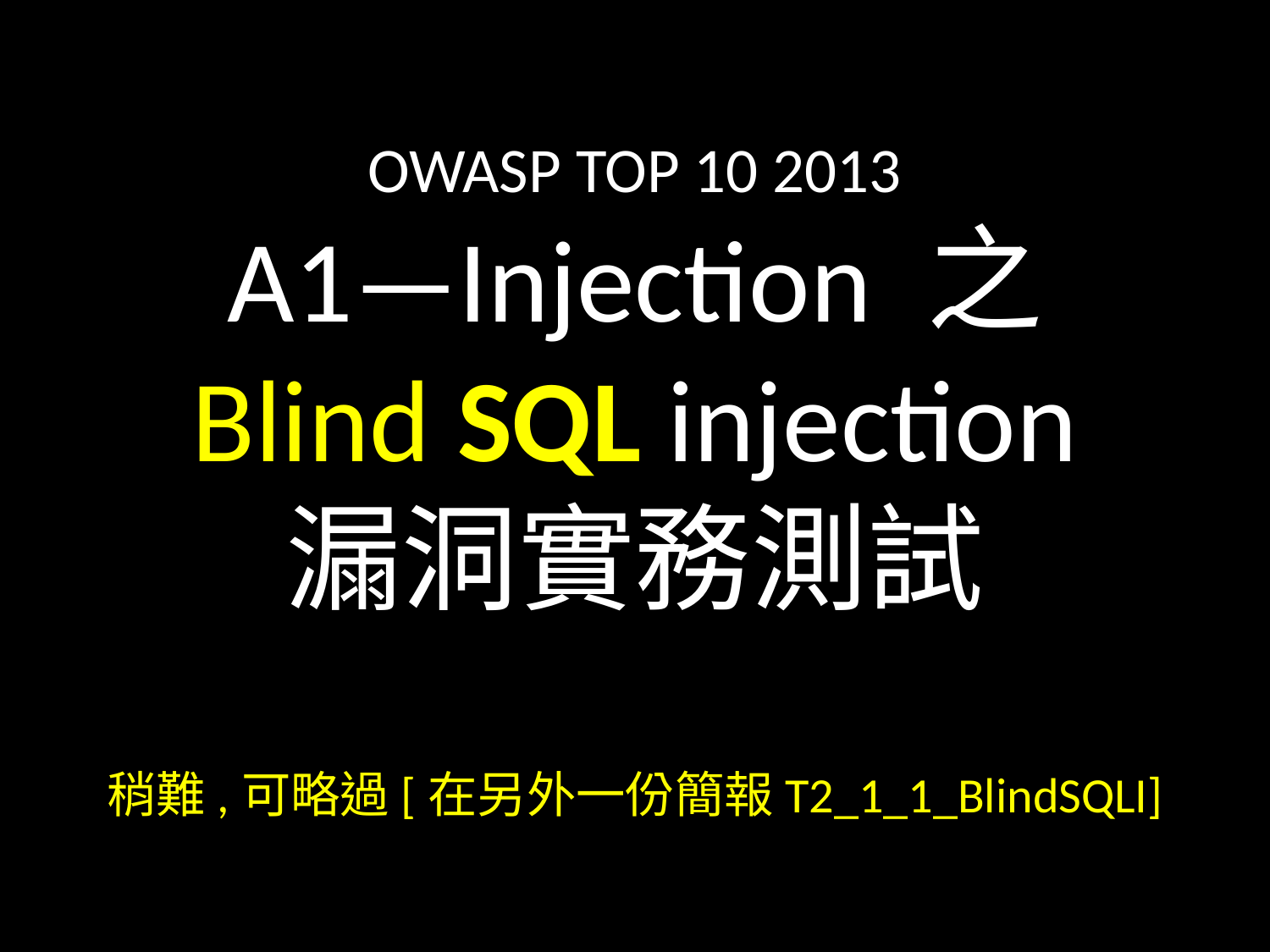

OWASP TOP 10 2013
A1—Injection 之
Blind SQL injection
漏洞實務測試

稍難,可略過[在另外一份簡報T2_1_1_BlindSQLI]
#